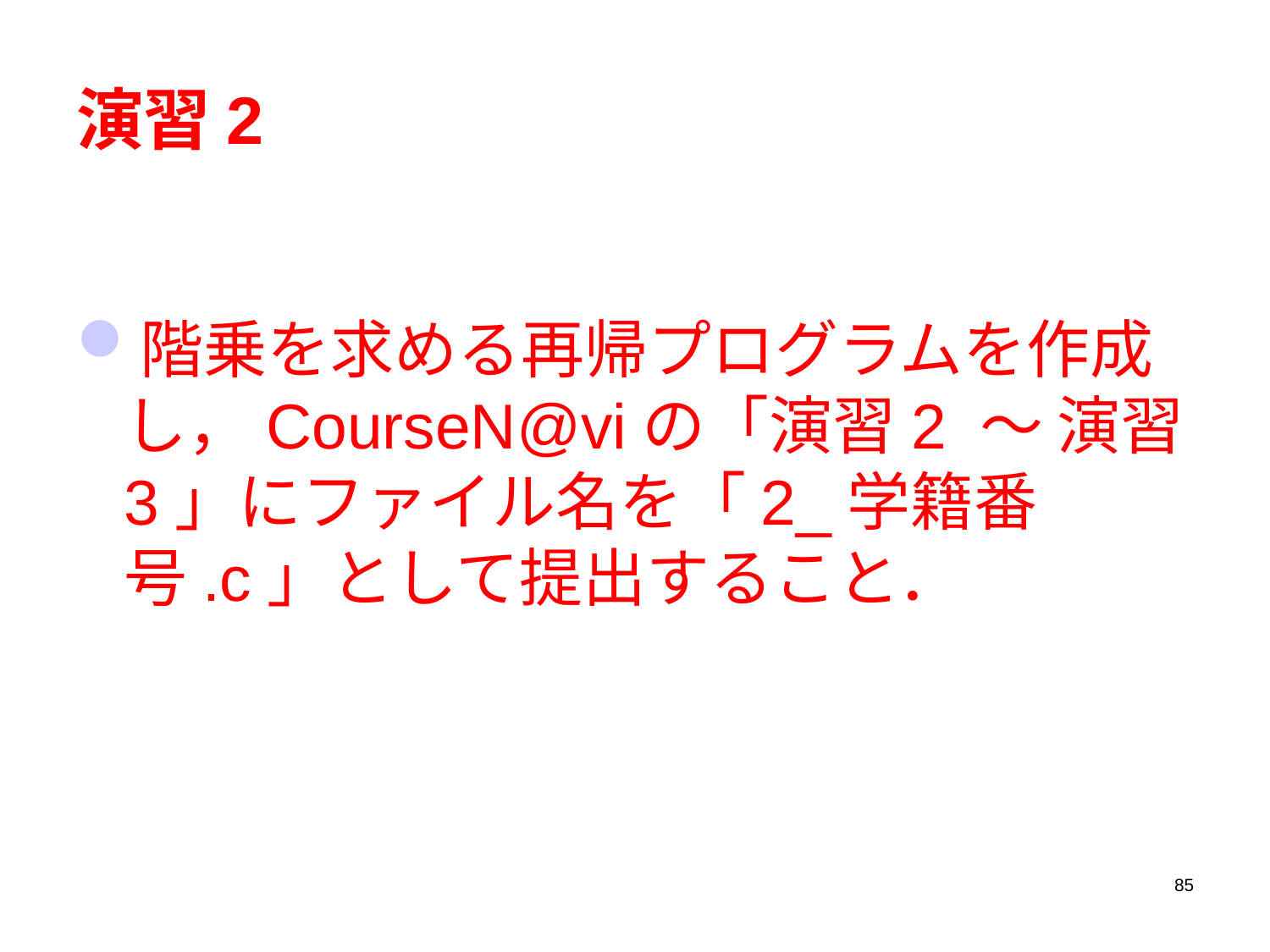

# 演習2

階乗を求める再帰プログラムを作成し，CourseN@viの「演習2 ～ 演習3」にファイル名を「2_学籍番号.c」として提出すること．

85